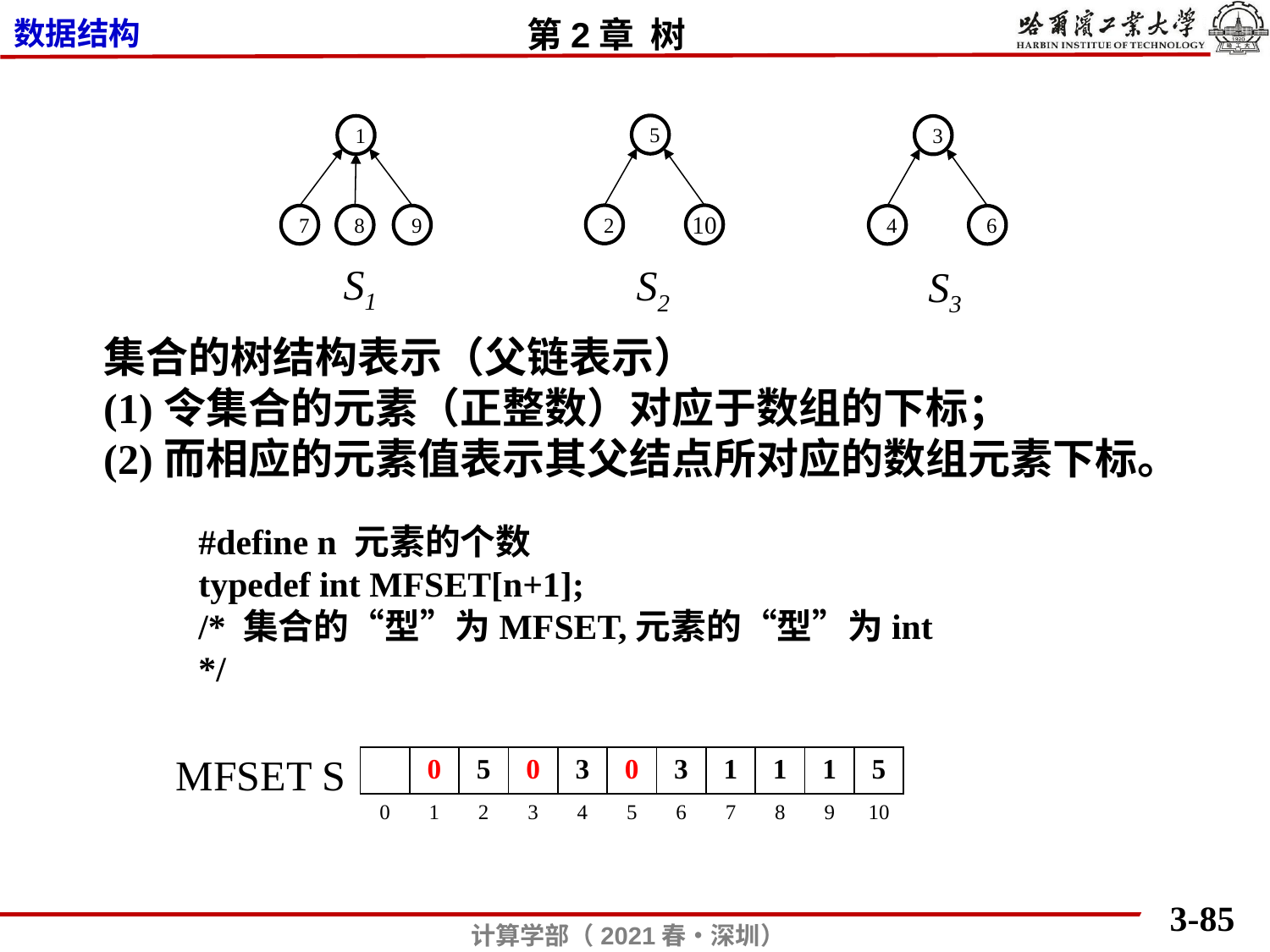

5
1
3
2
10
7
8
9
4
6
S1
S2
S3
集合的树结构表示（父链表示）
(1)令集合的元素（正整数）对应于数组的下标；
(2)而相应的元素值表示其父结点所对应的数组元素下标。
#define n 元素的个数
typedef int MFSET[n+1];
/* 集合的“型”为MFSET,元素的“型”为int */
MFSET S
|  | 0 | 5 | 0 | 3 | 0 | 3 | 1 | 1 | 1 | 5 |
| --- | --- | --- | --- | --- | --- | --- | --- | --- | --- | --- |
| 0 | 1 | 2 | 3 | 4 | 5 | 6 | 7 | 8 | 9 | 10 |